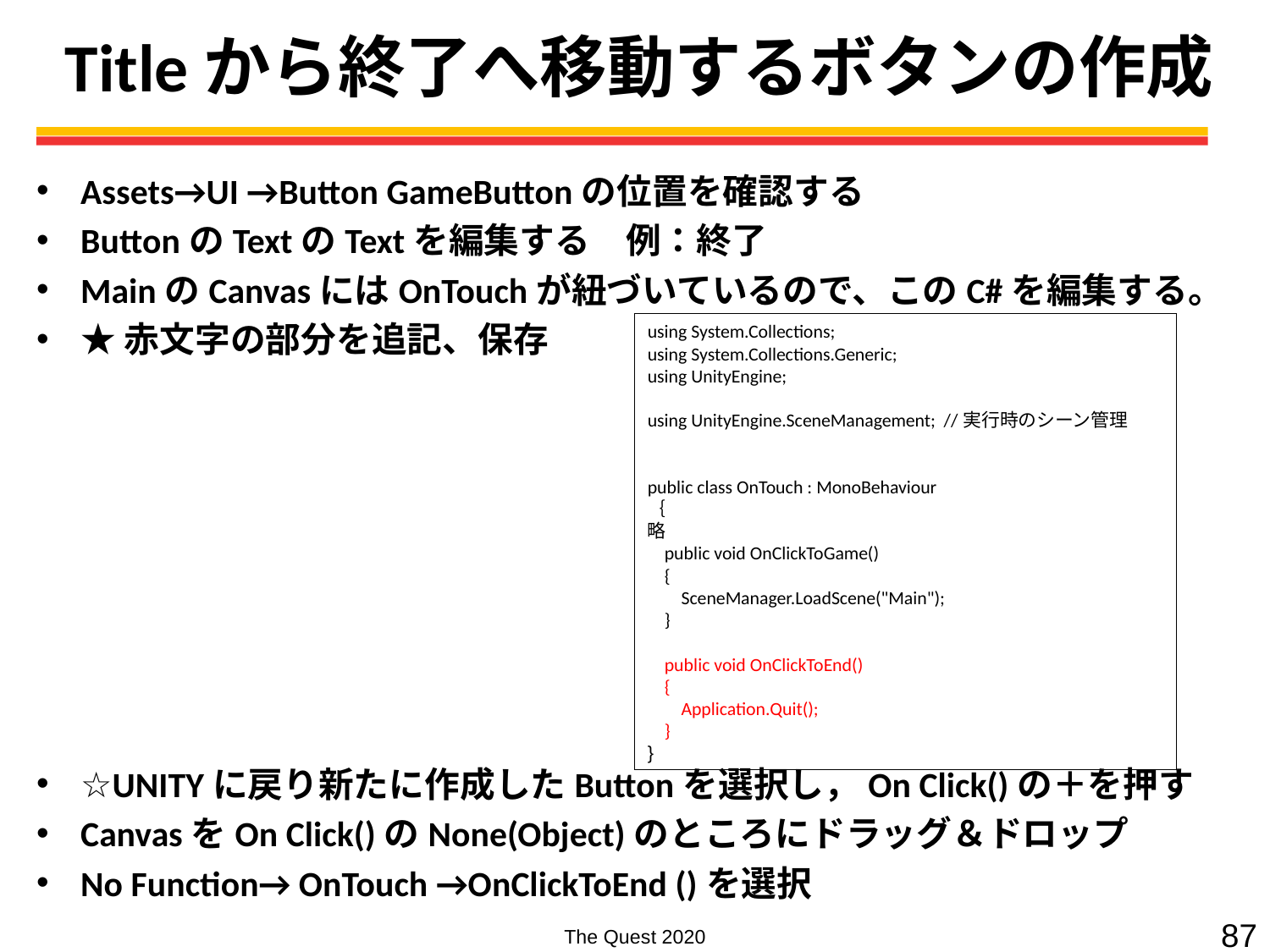

# Titleから終了へ移動するボタンの作成
Assets→UI →Button GameButtonの位置を確認する
ButtonのTextのTextを編集する　例：終了
MainのCanvasにはOnTouchが紐づいているので、このC#を編集する。
★赤文字の部分を追記、保存

☆UNITYに戻り新たに作成したButtonを選択し，On Click()の＋を押す
CanvasをOn Click()のNone(Object)のところにドラッグ＆ドロップ
No Function→ OnTouch →OnClickToEnd ()を選択
using System.Collections;
using System.Collections.Generic;
using UnityEngine;

using UnityEngine.SceneManagement;  //実行時のシーン管理

public class OnTouch : MonoBehaviour
｛
略
    public void OnClickToGame()
    {
        SceneManager.LoadScene("Main");
    }

    public void OnClickToEnd()
    {
        Application.Quit();
    }
}
87
The Quest 2020